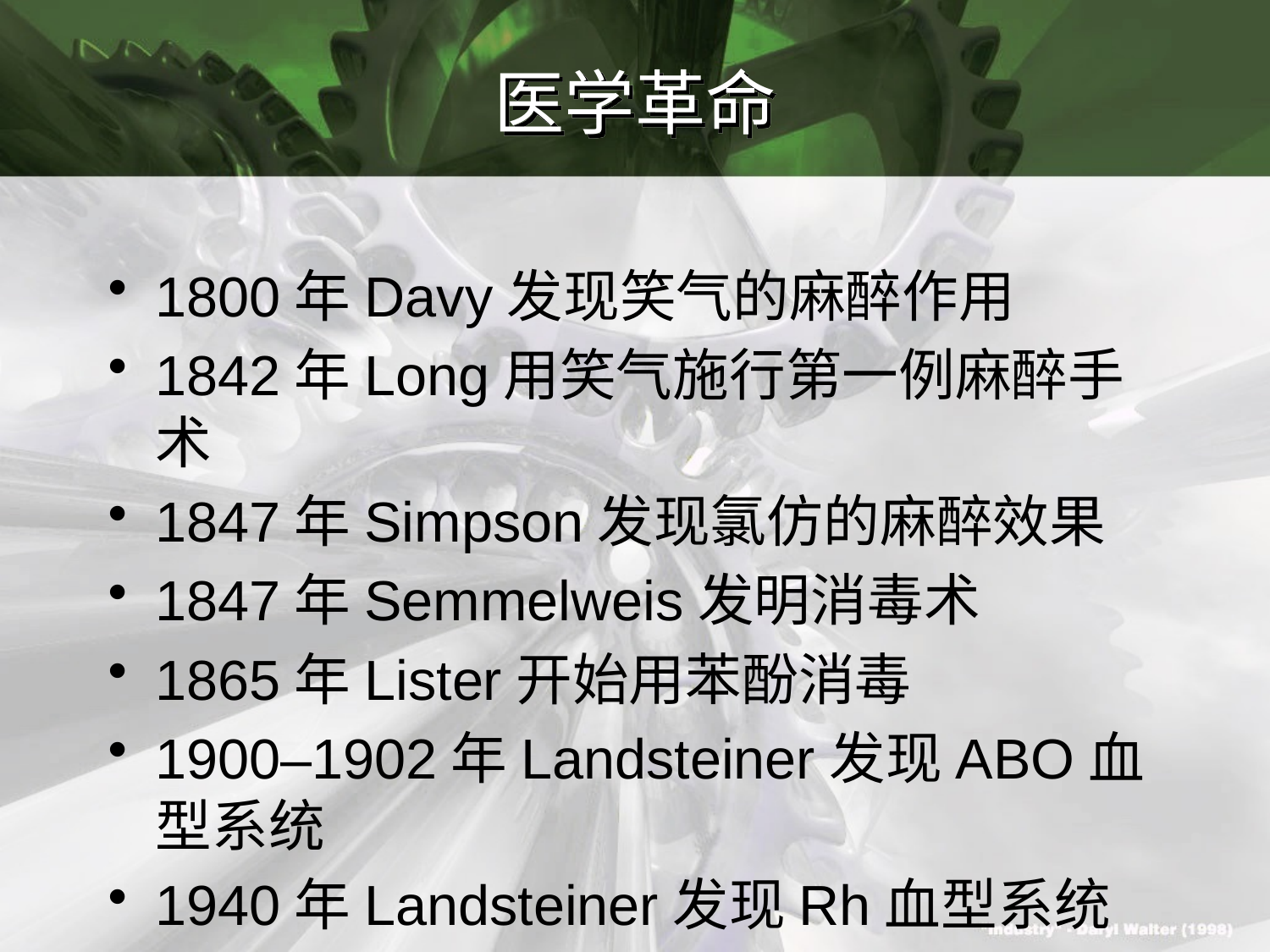

# 医学革命
1800年Davy发现笑气的麻醉作用
1842年Long用笑气施行第一例麻醉手术
1847年Simpson发现氯仿的麻醉效果
1847年Semmelweis发明消毒术
1865年Lister开始用苯酚消毒
1900–1902年Landsteiner发现ABO血型系统
1940年Landsteiner发现Rh血型系统